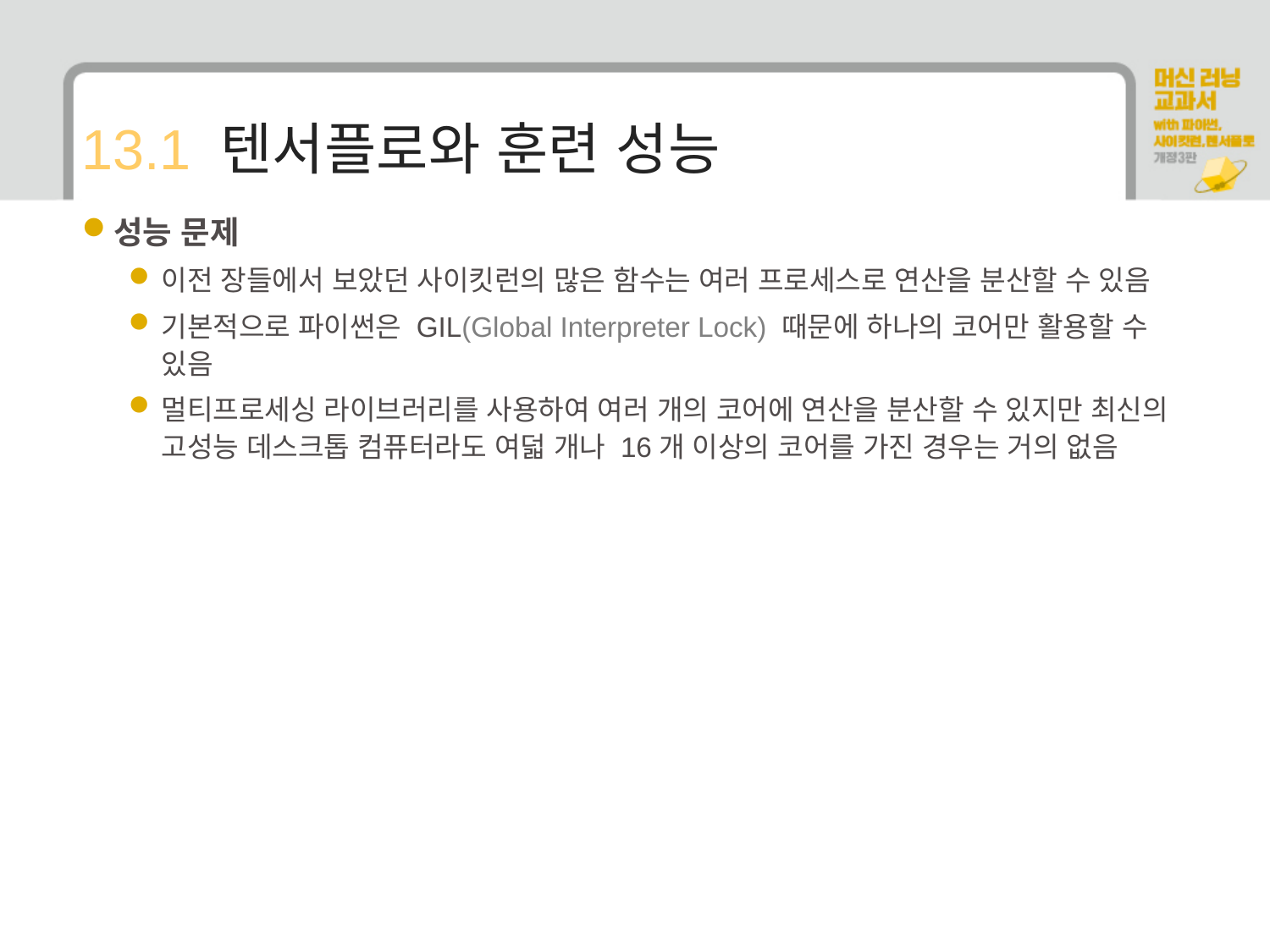

# 13.1 텐서플로와 훈련 성능
성능 문제
이전 장들에서 보았던 사이킷런의 많은 함수는 여러 프로세스로 연산을 분산할 수 있음
기본적으로 파이썬은 GIL(Global Interpreter Lock) 때문에 하나의 코어만 활용할 수 있음
멀티프로세싱 라이브러리를 사용하여 여러 개의 코어에 연산을 분산할 수 있지만 최신의 고성능 데스크톱 컴퓨터라도 여덟 개나 16개 이상의 코어를 가진 경우는 거의 없음